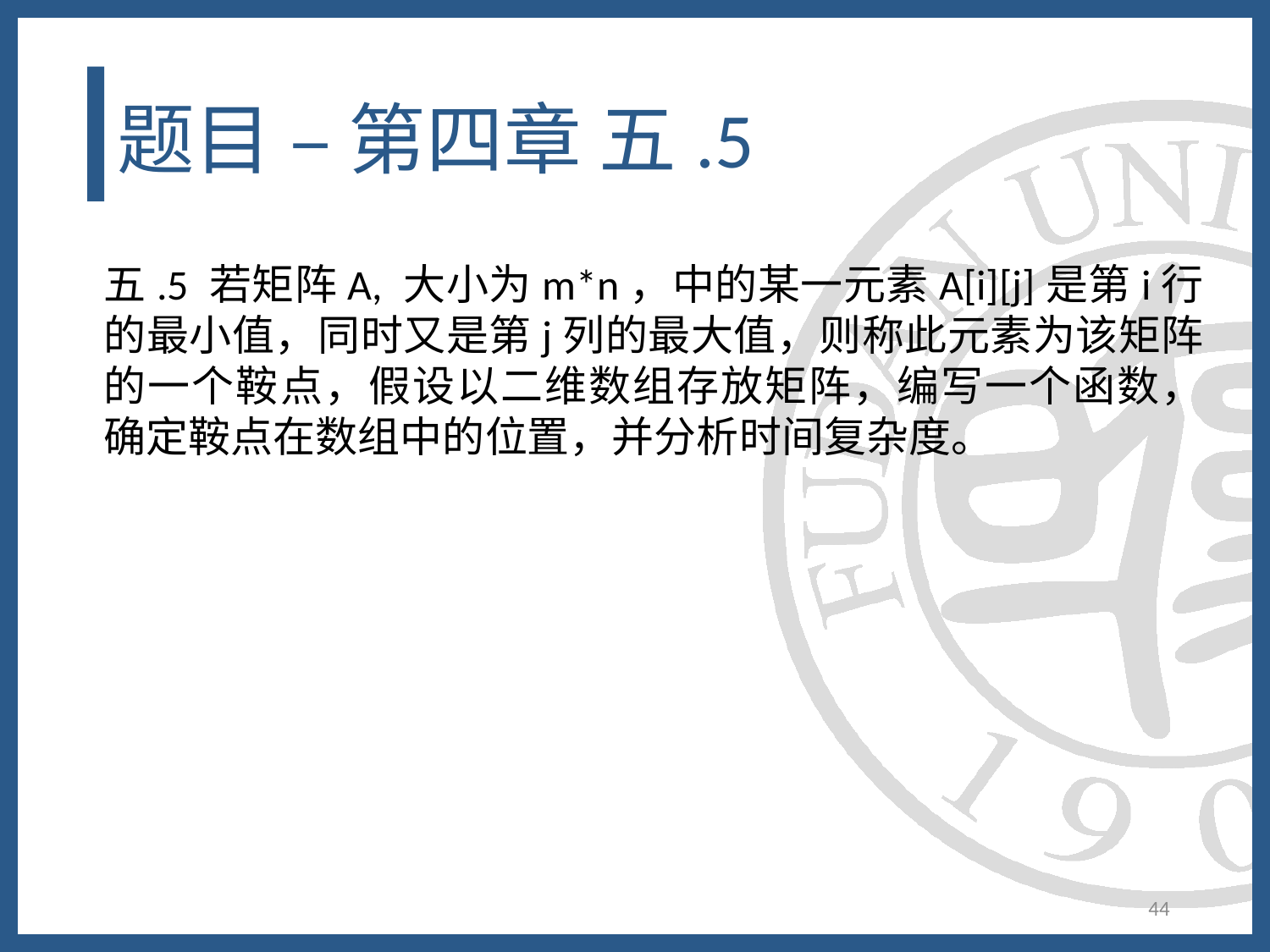

# 题目 – 第四章 五.5
五.5 若矩阵A, 大小为m*n，中的某一元素A[i][j]是第i行的最小值，同时又是第j列的最大值，则称此元素为该矩阵的一个鞍点，假设以二维数组存放矩阵，编写一个函数，确定鞍点在数组中的位置，并分析时间复杂度。

44